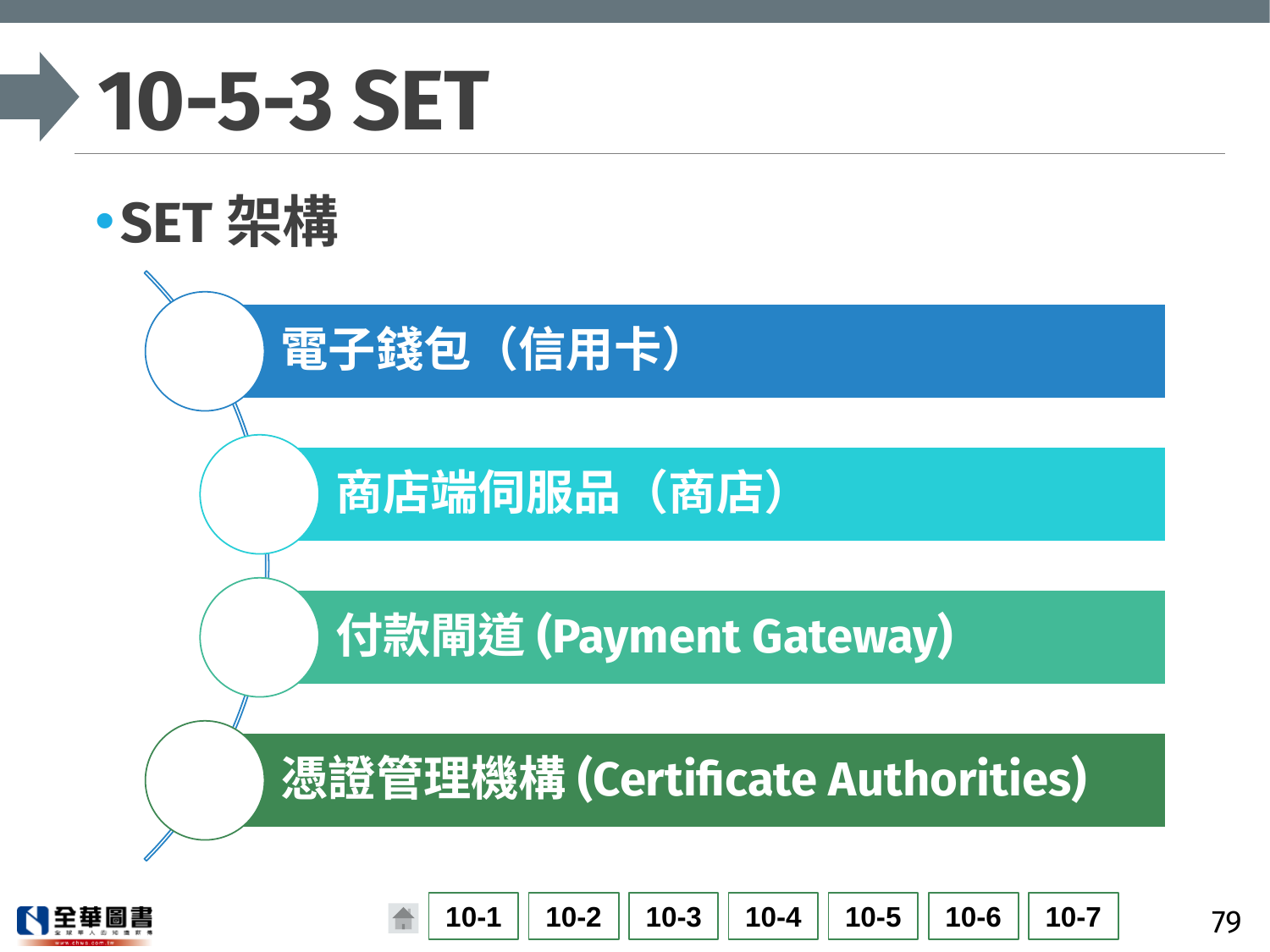

# 10-5-3 SET
SET架構
電子錢包（信用卡）
商店端伺服品（商店）
付款閘道(Payment Gateway)
憑證管理機構(Certificate Authorities)
79